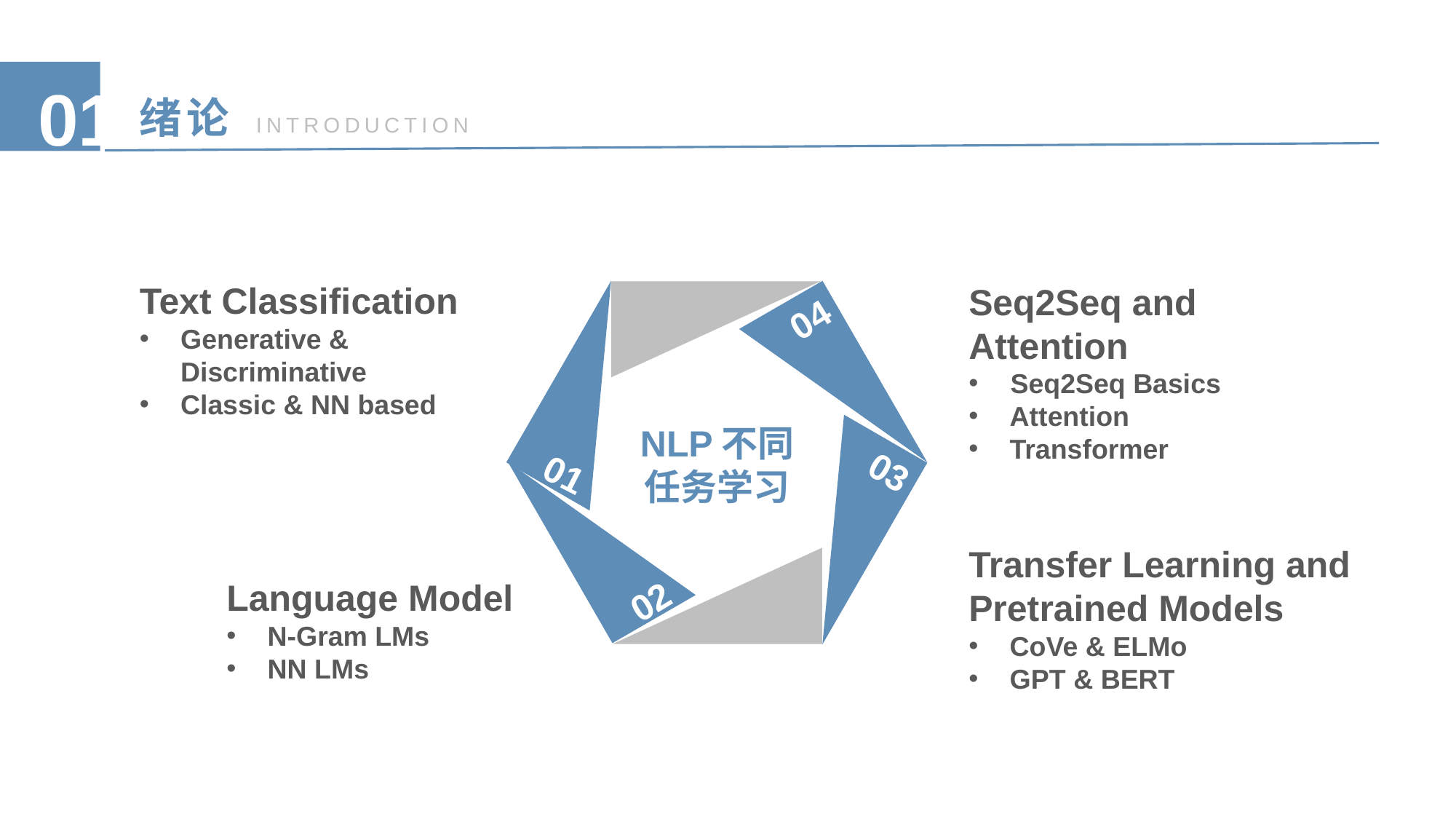

01
绪论
INTRODUCTION
Text Classification
Generative & Discriminative
Classic & NN based

Seq2Seq and Attention
 Seq2Seq Basics
Attention
Transformer

04

NLP不同任务学习
03
01

02
Transfer Learning and Pretrained Models
CoVe & ELMo
GPT & BERT

Language Model
N-Gram LMs
NN LMs